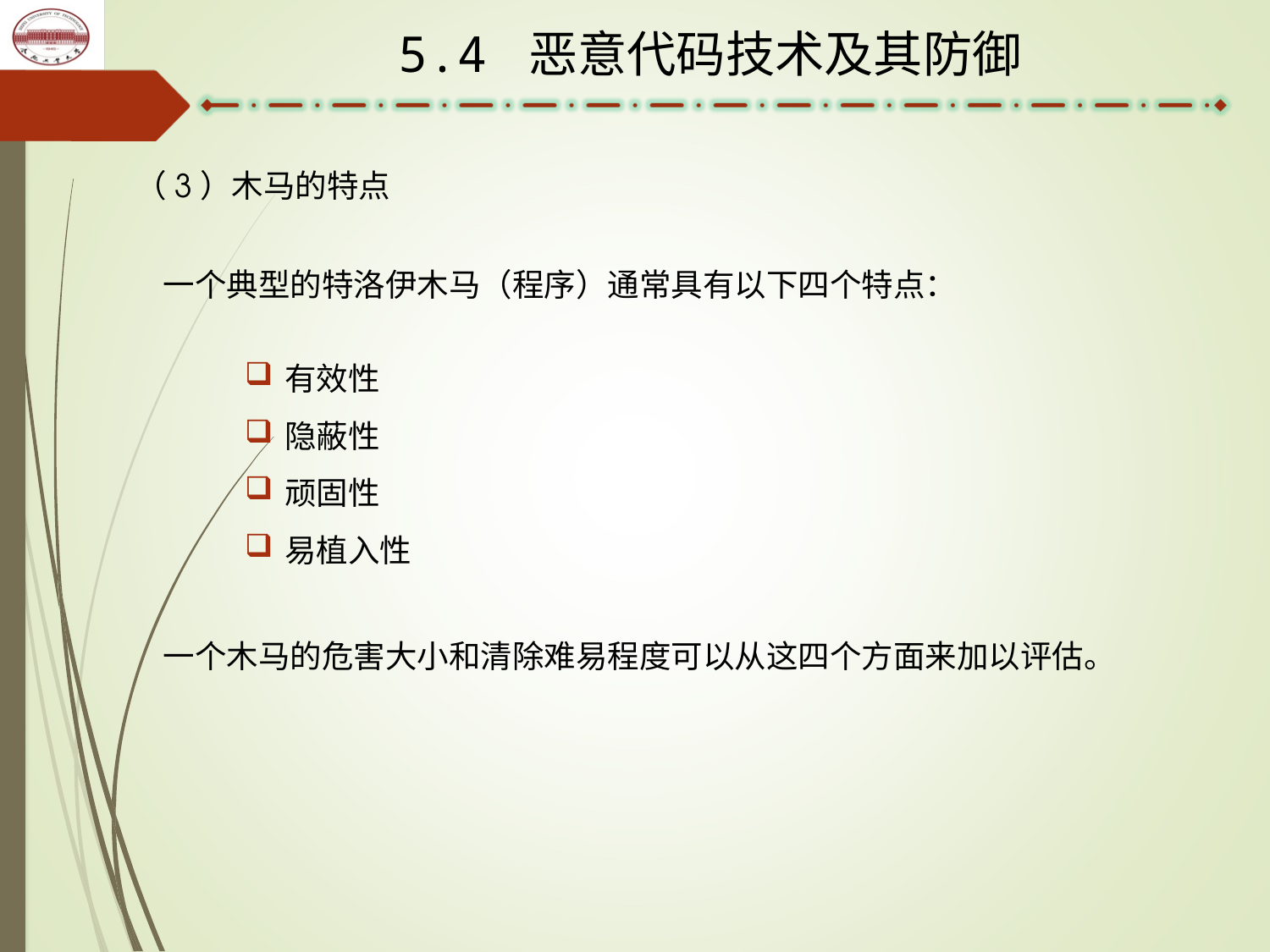

5.4 恶意代码技术及其防御
（3）木马的特点
一个典型的特洛伊木马（程序）通常具有以下四个特点：
有效性
隐蔽性
顽固性
易植入性
一个木马的危害大小和清除难易程度可以从这四个方面来加以评估。